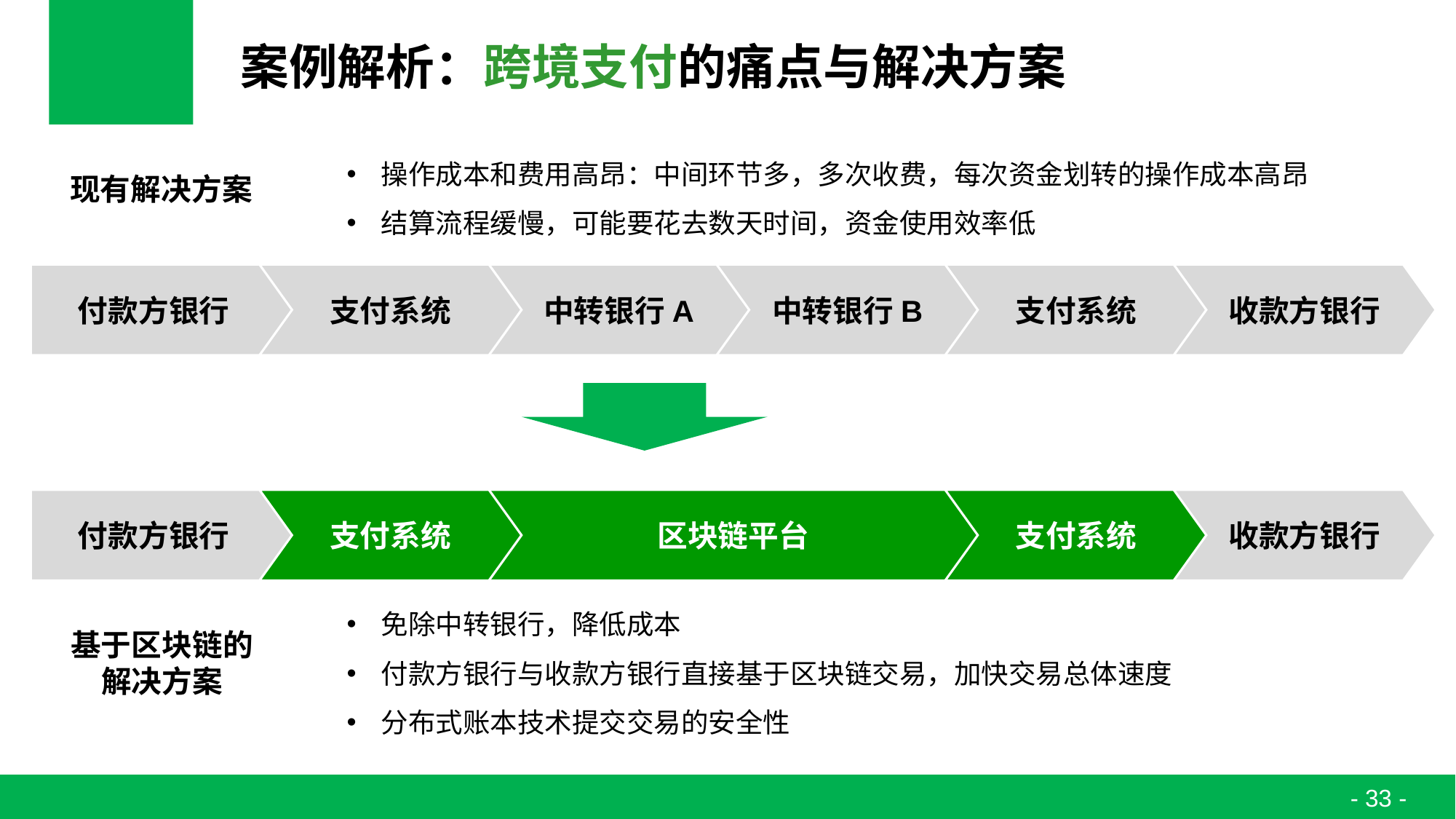

# 案例解析：跨境支付的痛点与解决方案
操作成本和费用高昂：中间环节多，多次收费，每次资金划转的操作成本高昂
结算流程缓慢，可能要花去数天时间，资金使用效率低
现有解决方案
付款方银行
支付系统
中转银行A
中转银行B
支付系统
收款方银行

付款方银行
支付系统
区块链平台
支付系统
收款方银行
免除中转银行，降低成本
付款方银行与收款方银行直接基于区块链交易，加快交易总体速度
分布式账本技术提交交易的安全性
基于区块链的解决方案